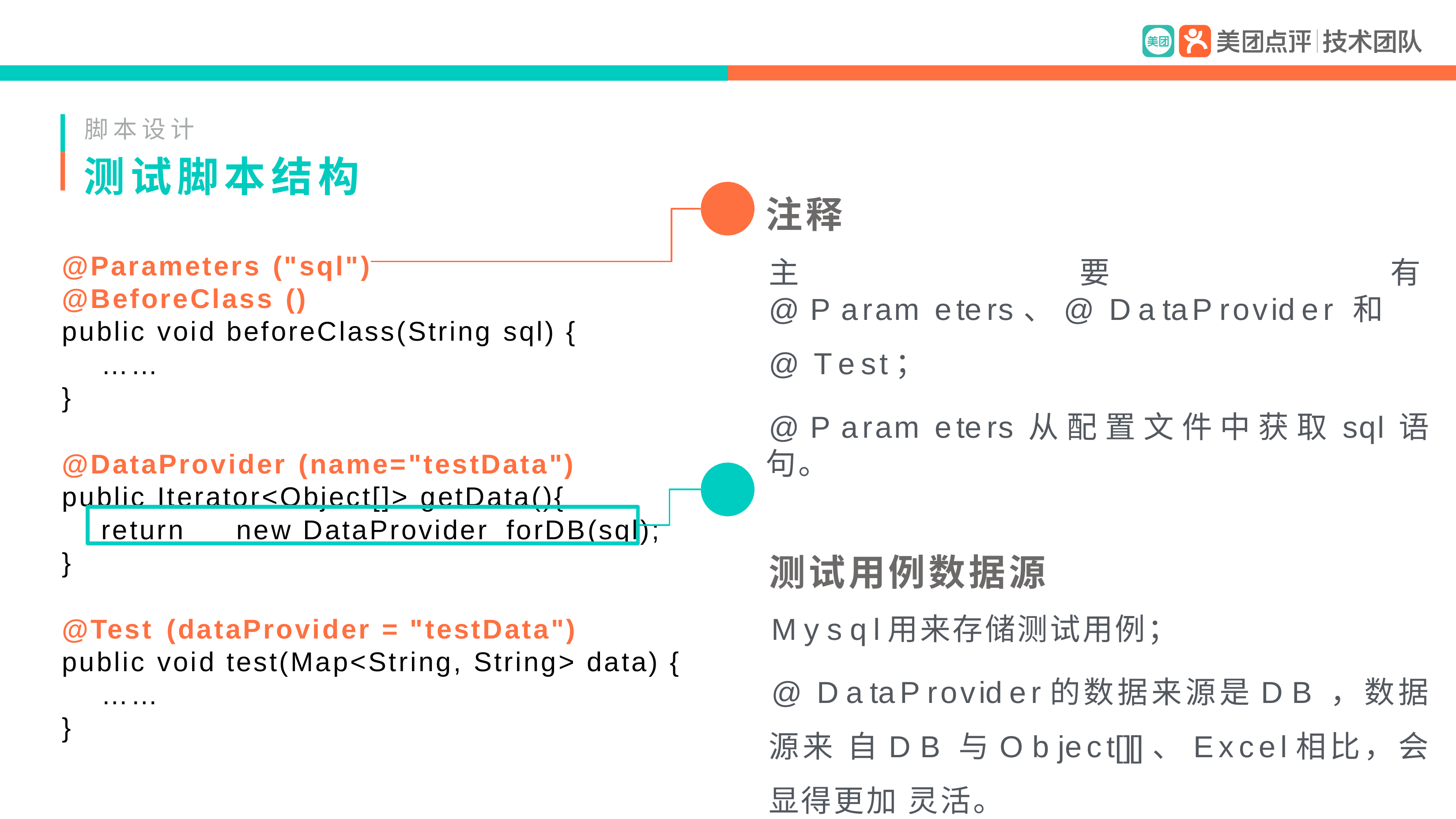

脚本设计
# 测试脚本结构

注释
主要有@Parameters、@DataProvider 和
@Test；
@Parameters从配置文件中获取sql语句。

测试用例数据源
Mysql用来存储测试用例；
@DataProvider的数据来源是DB，数据源来 自DB与Object[][]、Excel相比，会显得更加 灵活。

@Parameters	("sql")
@BeforeClass	()
public	void	beforeClass(String	sql)	{
……
}

@DataProvider	(name="testData")
public	Iterator<Object[]>	getData(){
return	new	DataProvider_forDB(sql);
}

@Test	(dataProvider	=	"testData")
public	void	test(Map<String,	String>	data)	{
……
}